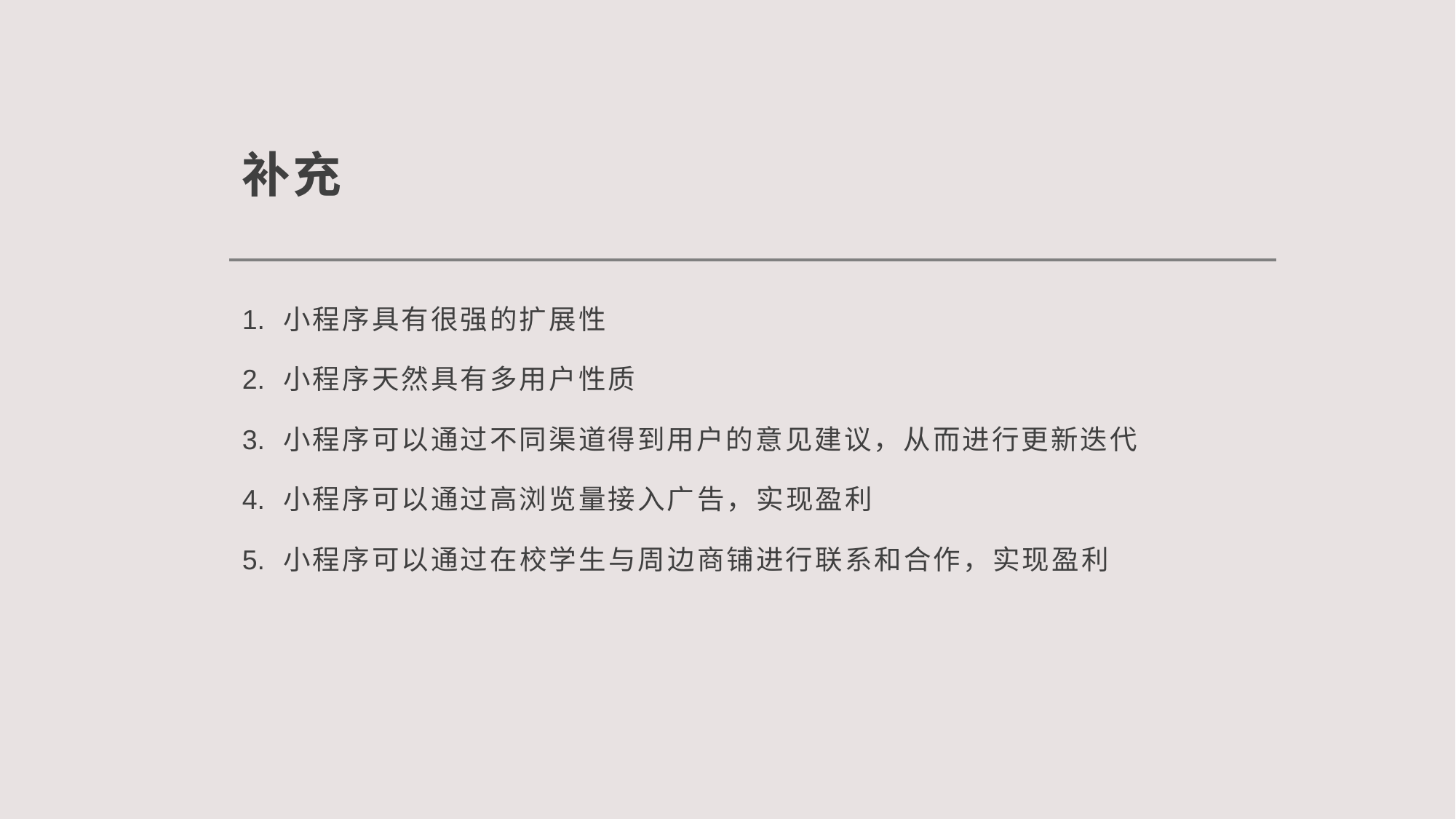

# 补充
小程序具有很强的扩展性
小程序天然具有多用户性质
小程序可以通过不同渠道得到用户的意见建议，从而进行更新迭代
小程序可以通过高浏览量接入广告，实现盈利
小程序可以通过在校学生与周边商铺进行联系和合作，实现盈利